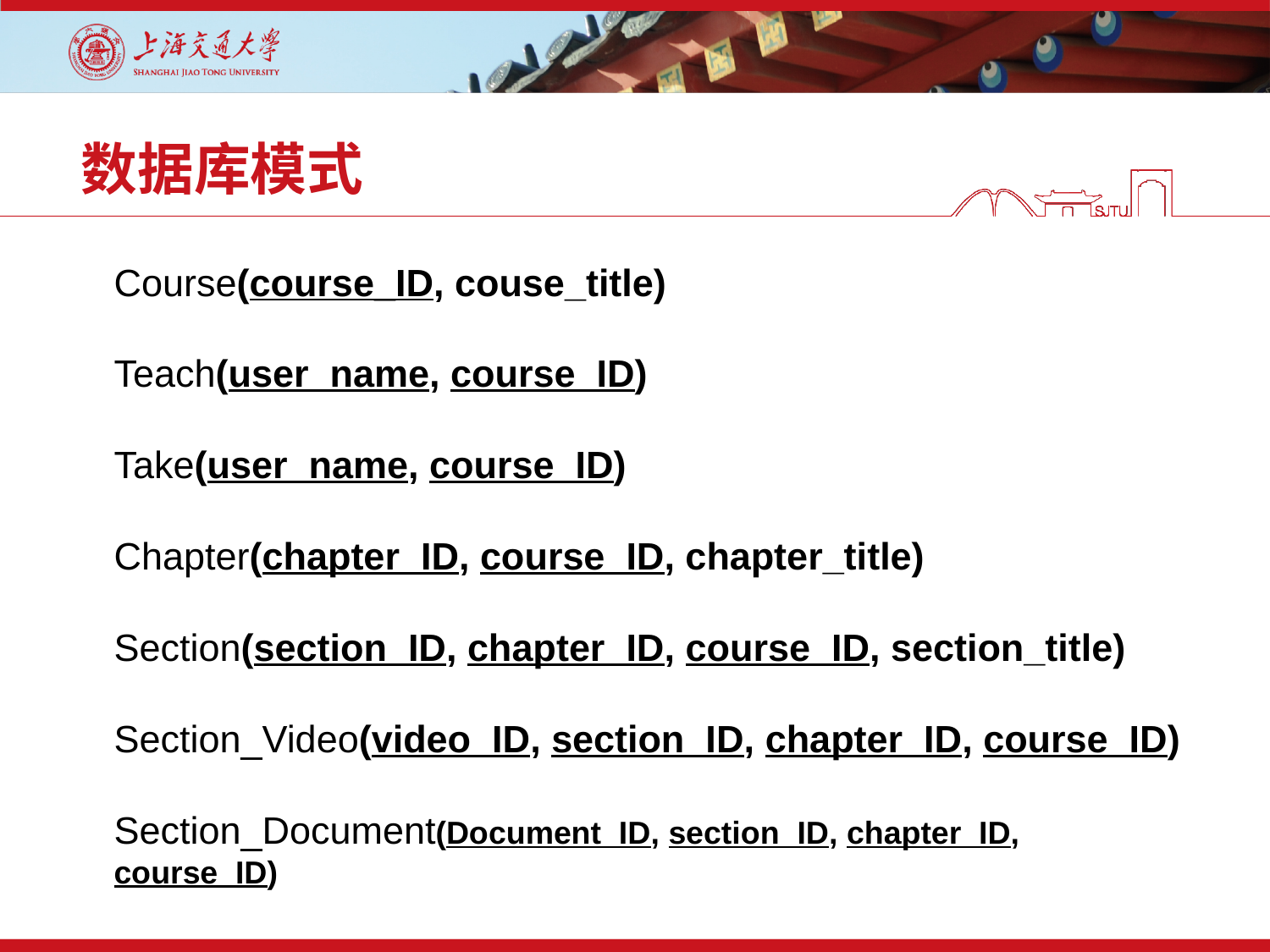

# 数据库模式
Course(course_ID, couse_title)

Teach(user_name, course_ID)

Take(user_name, course_ID)

Chapter(chapter_ID, course_ID, chapter_title)

Section(section_ID, chapter_ID, course_ID, section_title)

Section_Video(video_ID, section_ID, chapter_ID, course_ID)

Section_Document(Document_ID, section_ID, chapter_ID, course_ID)